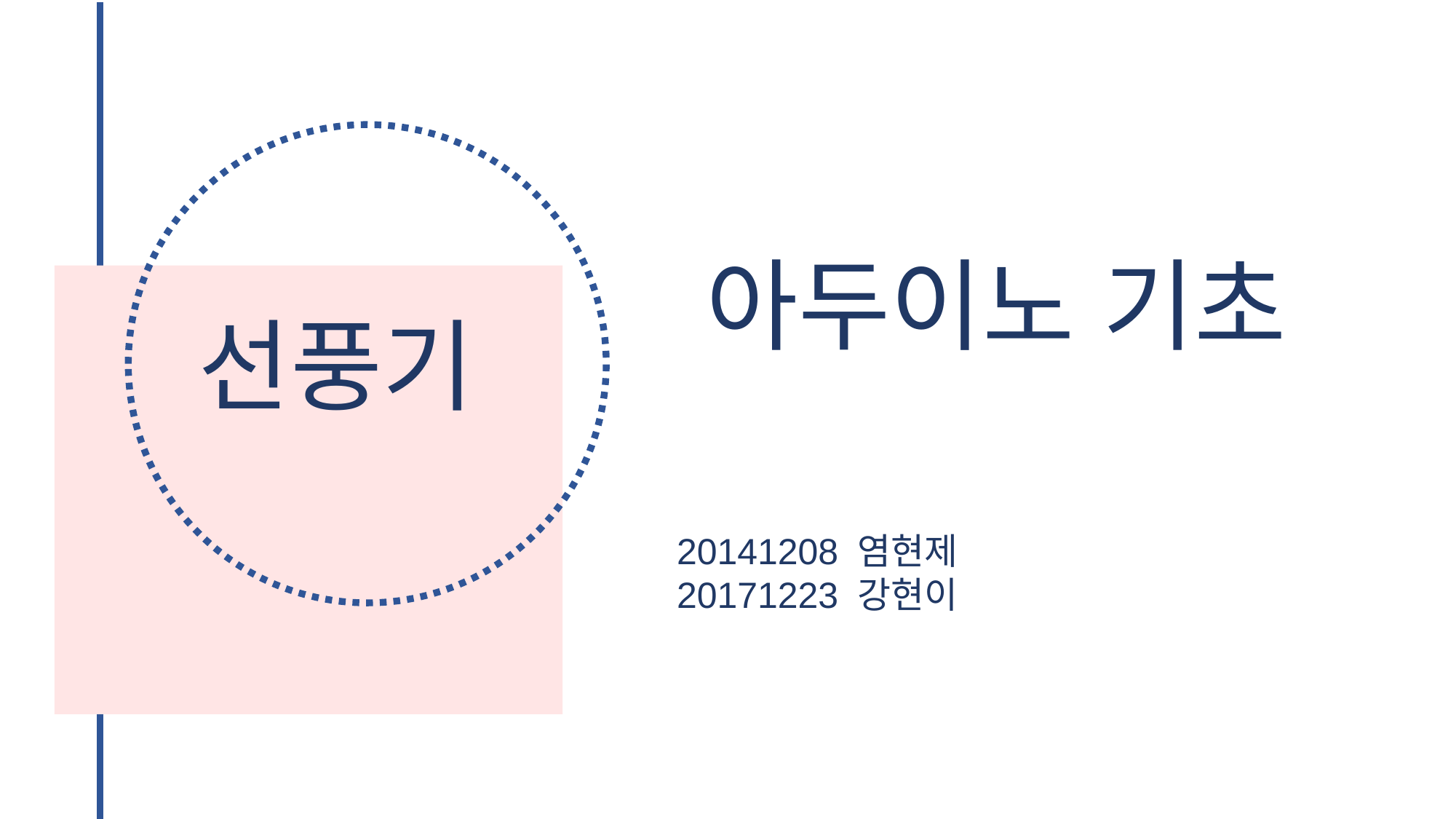

아두이노 기초

선풍기
20141208 염현제
20171223 강현이